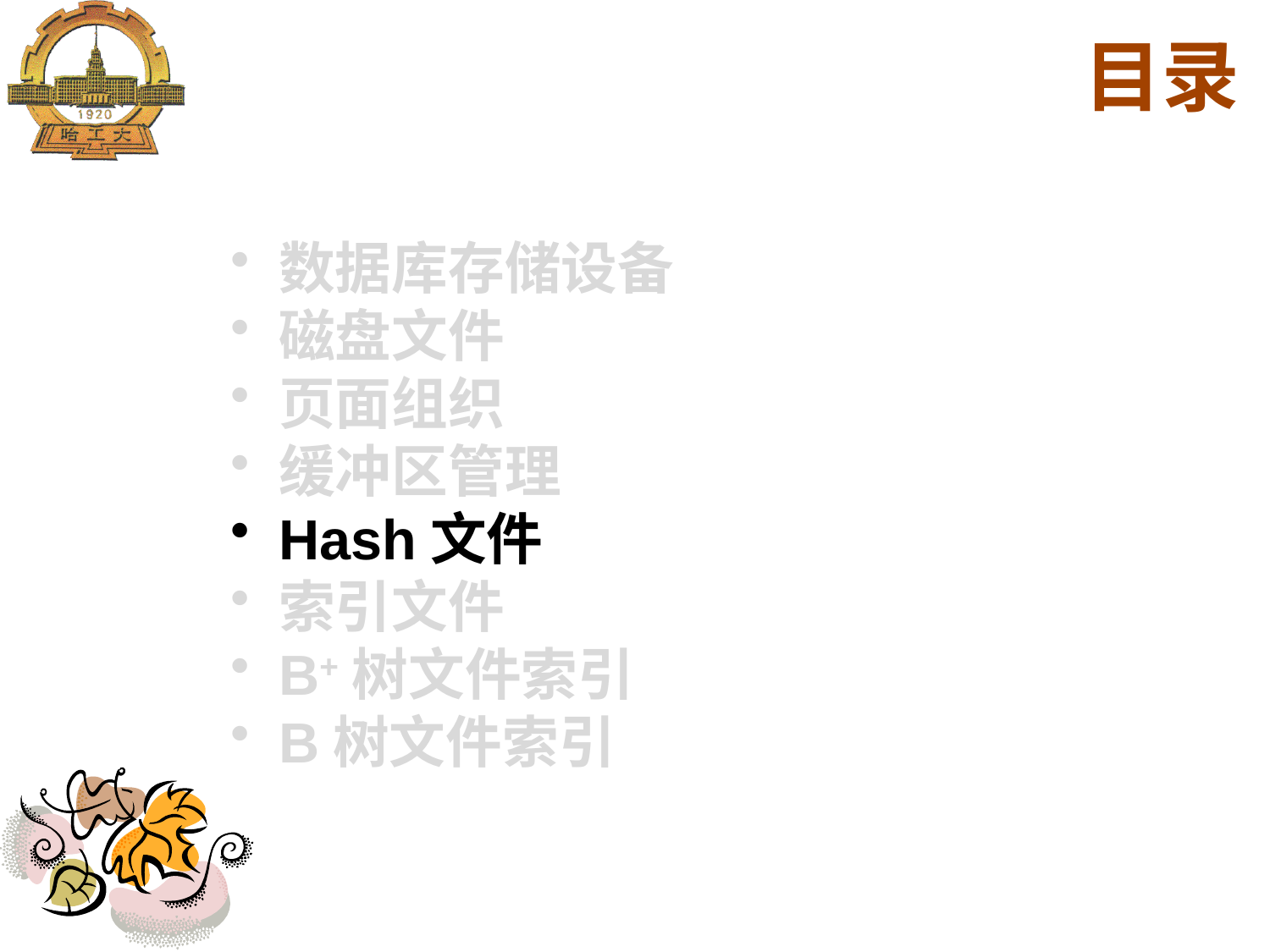

# 目录
数据库存储设备
磁盘文件
页面组织
缓冲区管理
Hash文件
索引文件
B+树文件索引
B树文件索引